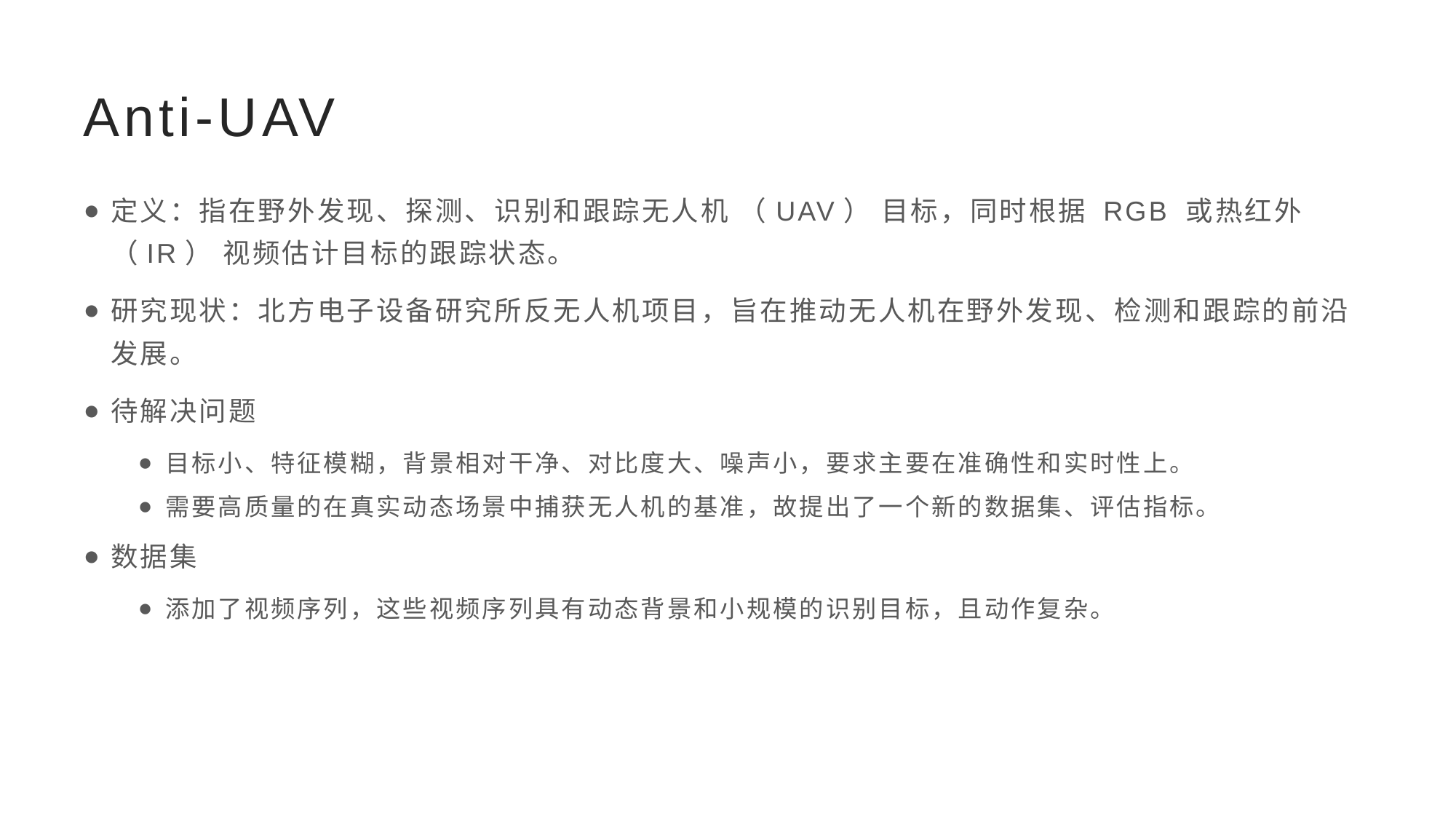

# Anti-UAV
定义：指在野外发现、探测、识别和跟踪无人机 （UAV） 目标，同时根据 RGB 或热红外 （IR） 视频估计目标的跟踪状态。
研究现状：北方电子设备研究所反无人机项目，旨在推动无人机在野外发现、检测和跟踪的前沿发展。
待解决问题
目标小、特征模糊，背景相对干净、对比度大、噪声小，要求主要在准确性和实时性上。
需要高质量的在真实动态场景中捕获无人机的基准，故提出了一个新的数据集、评估指标。
数据集
添加了视频序列，这些视频序列具有动态背景和小规模的识别目标，且动作复杂。